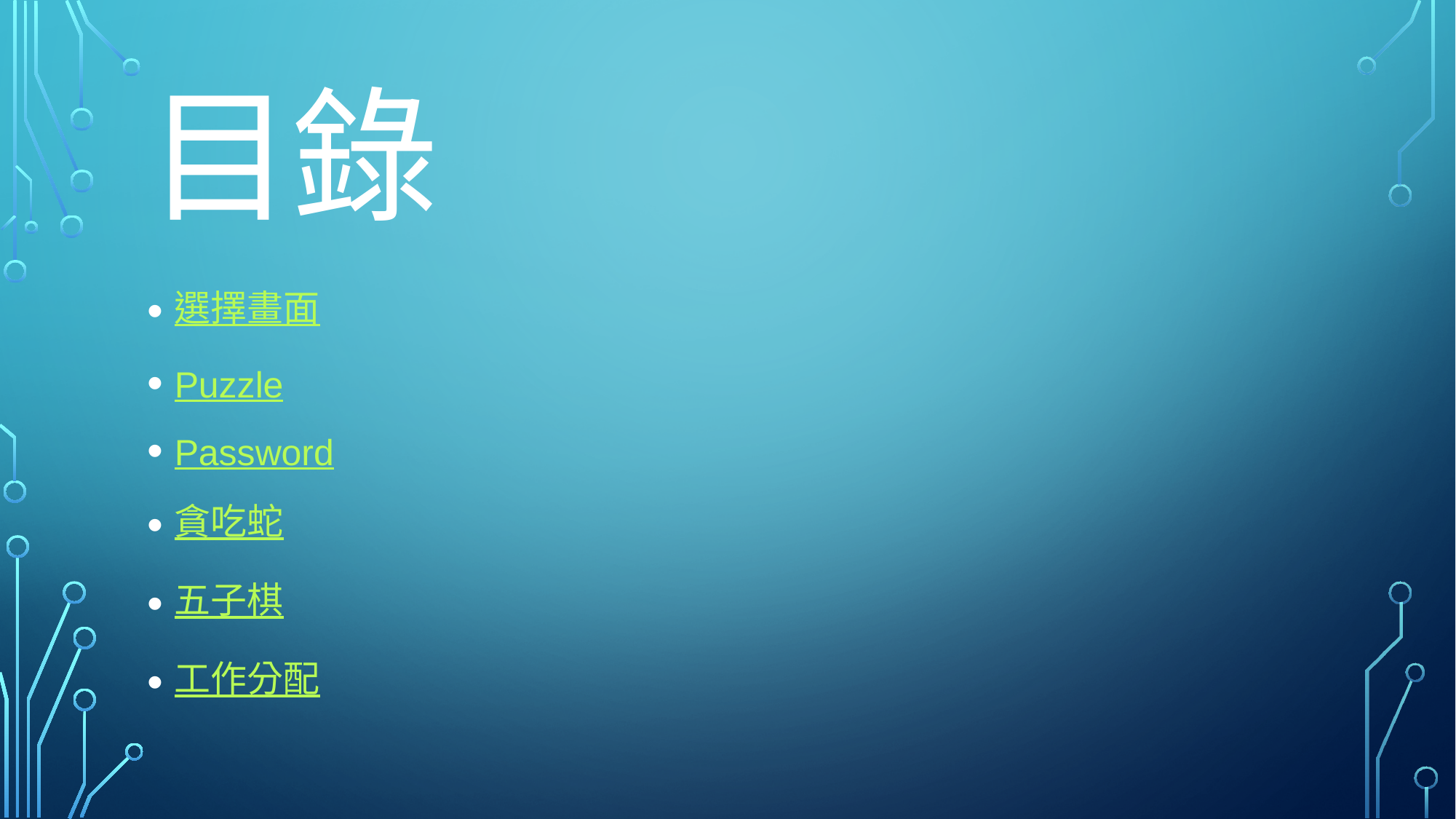

# 目錄
選擇畫面
Puzzle
Password
貪吃蛇
五子棋
工作分配